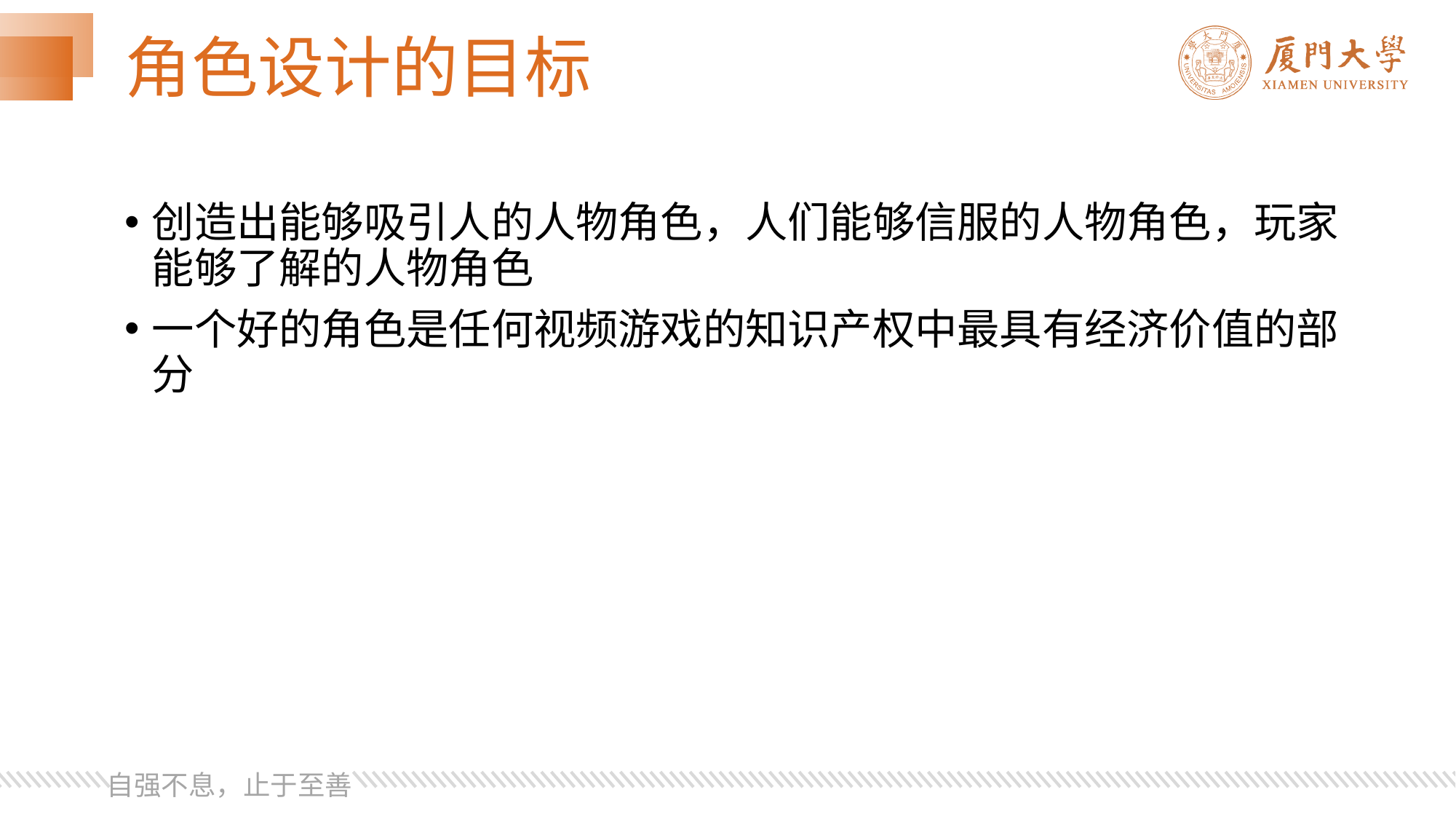

# 角色设计的目标
创造出能够吸引人的人物角色，人们能够信服的人物角色，玩家能够了解的人物角色
一个好的角色是任何视频游戏的知识产权中最具有经济价值的部分